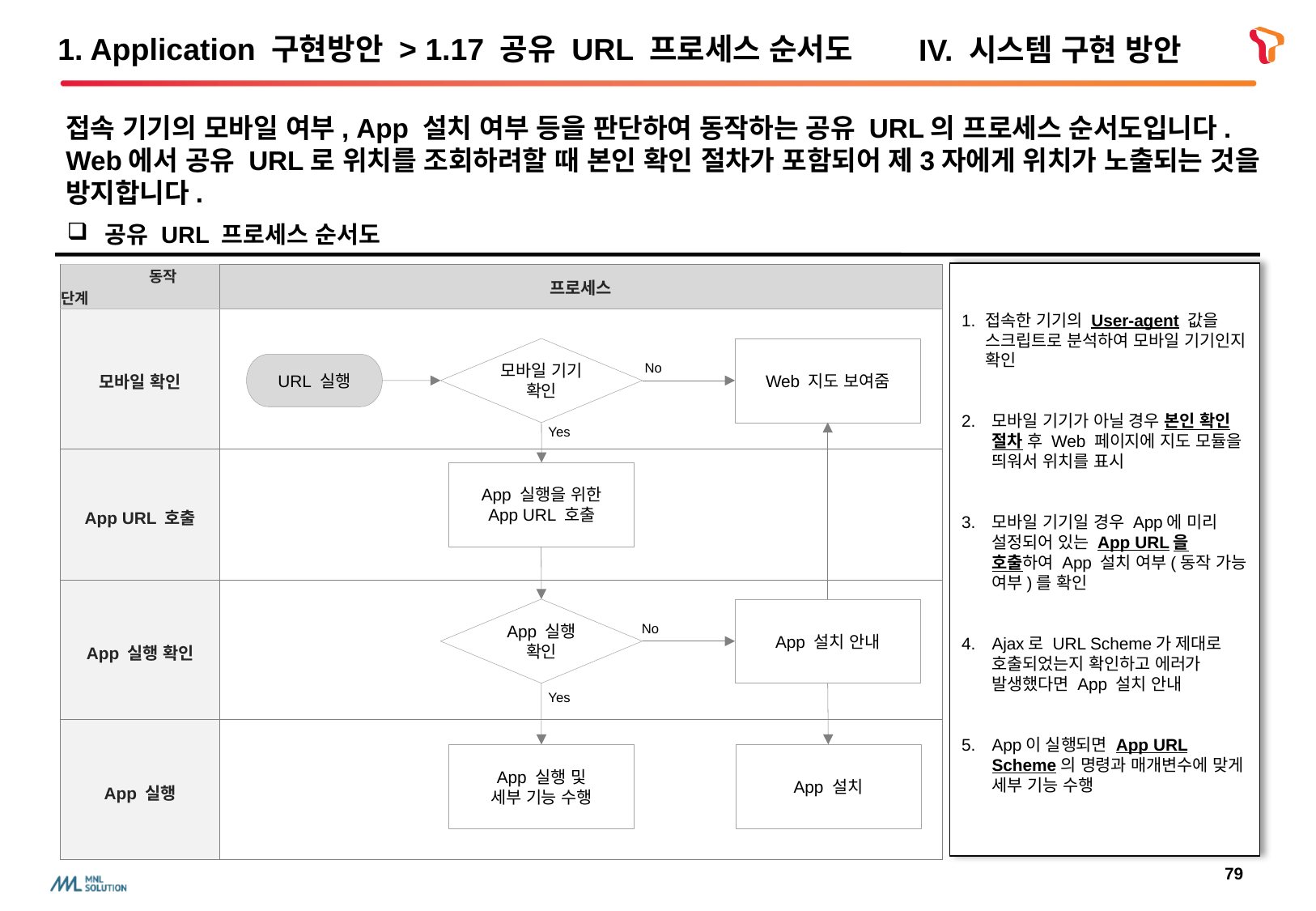

# 1. Application 구현방안 > 1.17 공유 URL 프로세스 순서도
IV. 시스템 구현 방안
접속 기기의 모바일 여부, App 설치 여부 등을 판단하여 동작하는 공유 URL의 프로세스 순서도입니다. Web에서 공유 URL로 위치를 조회하려할 때 본인 확인 절차가 포함되어 제3자에게 위치가 노출되는 것을 방지합니다.
공유 URL 프로세스 순서도

접속한 기기의 User-agent 값을 스크립트로 분석하여 모바일 기기인지 확인

모바일 기기가 아닐 경우 본인 확인 절차 후 Web 페이지에 지도 모듈을 띄워서 위치를 표시

모바일 기기일 경우 App에 미리 설정되어 있는 App URL을 호출하여 App 설치 여부(동작 가능 여부)를 확인

Ajax로 URL Scheme가 제대로 호출되었는지 확인하고 에러가 발생했다면 App 설치 안내

App이 실행되면 App URL Scheme의 명령과 매개변수에 맞게 세부 기능 수행
| 동작 단계 | 프로세스 |
| --- | --- |
| 모바일 확인 |  |
| App URL 호출 |  |
| App 실행 확인 |  |
| App 실행 |  |
모바일 기기
확인
Web 지도 보여줌
URL 실행
No
Yes
App 실행을 위한
App URL 호출
App 실행
확인
App 설치 안내
No
Yes
App 실행 및
세부 기능 수행
App 설치